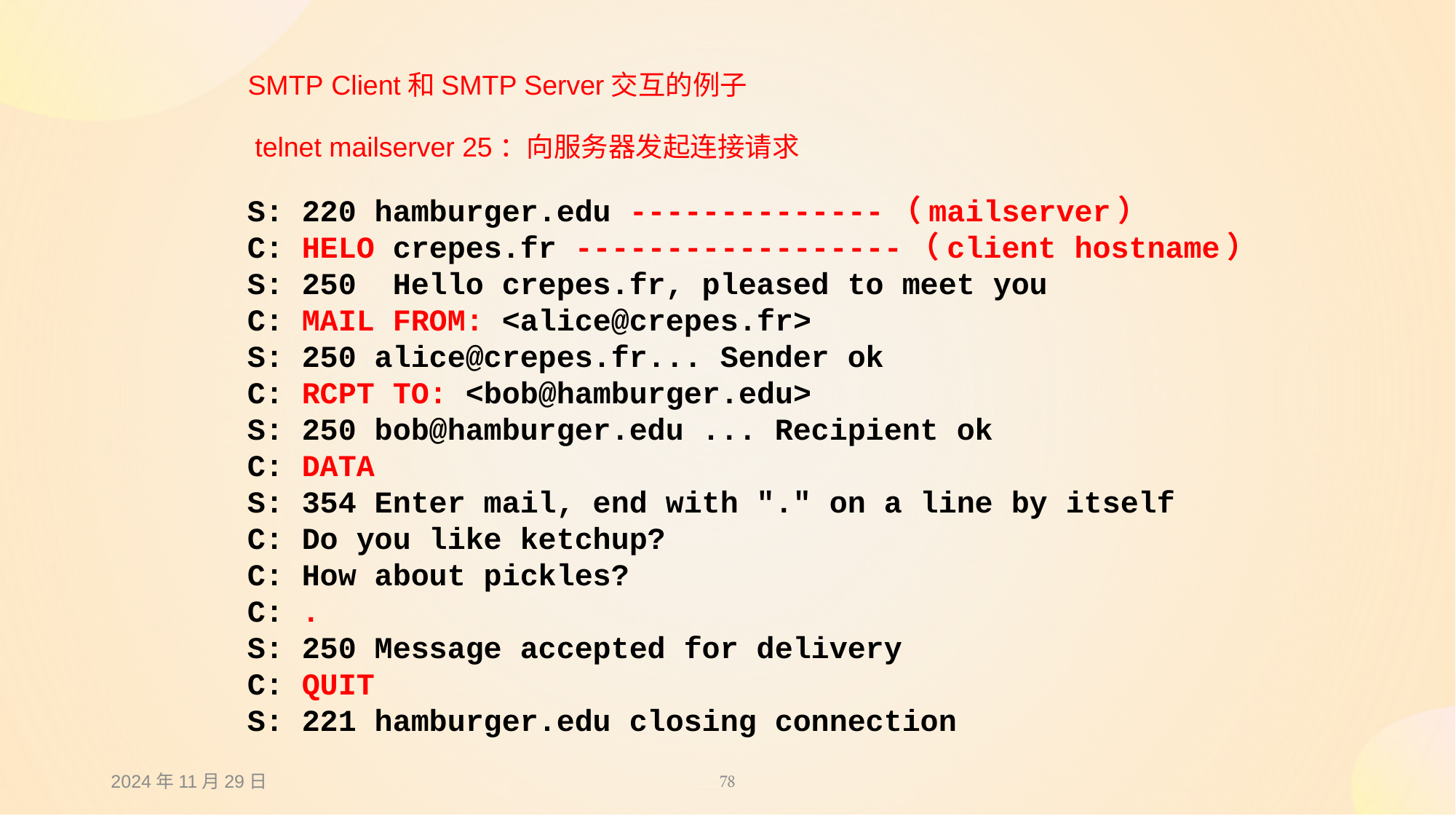

SMTP Client和SMTP Server交互的例子
telnet mailserver 25：向服务器发起连接请求
	S: 220 hamburger.edu --------------（mailserver）
     	C: HELO crepes.fr ------------------（client hostname）
     	S: 250  Hello crepes.fr, pleased to meet you
     	C: MAIL FROM: <alice@crepes.fr>
     	S: 250 alice@crepes.fr... Sender ok
     	C: RCPT TO: <bob@hamburger.edu>
     	S: 250 bob@hamburger.edu ... Recipient ok
     	C: DATA
     	S: 354 Enter mail, end with "." on a line by itself
     	C: Do you like ketchup?
     	C: How about pickles?
     	C: .
     	S: 250 Message accepted for delivery
     	C: QUIT
     	S: 221 hamburger.edu closing connection

2024年11月29日
78